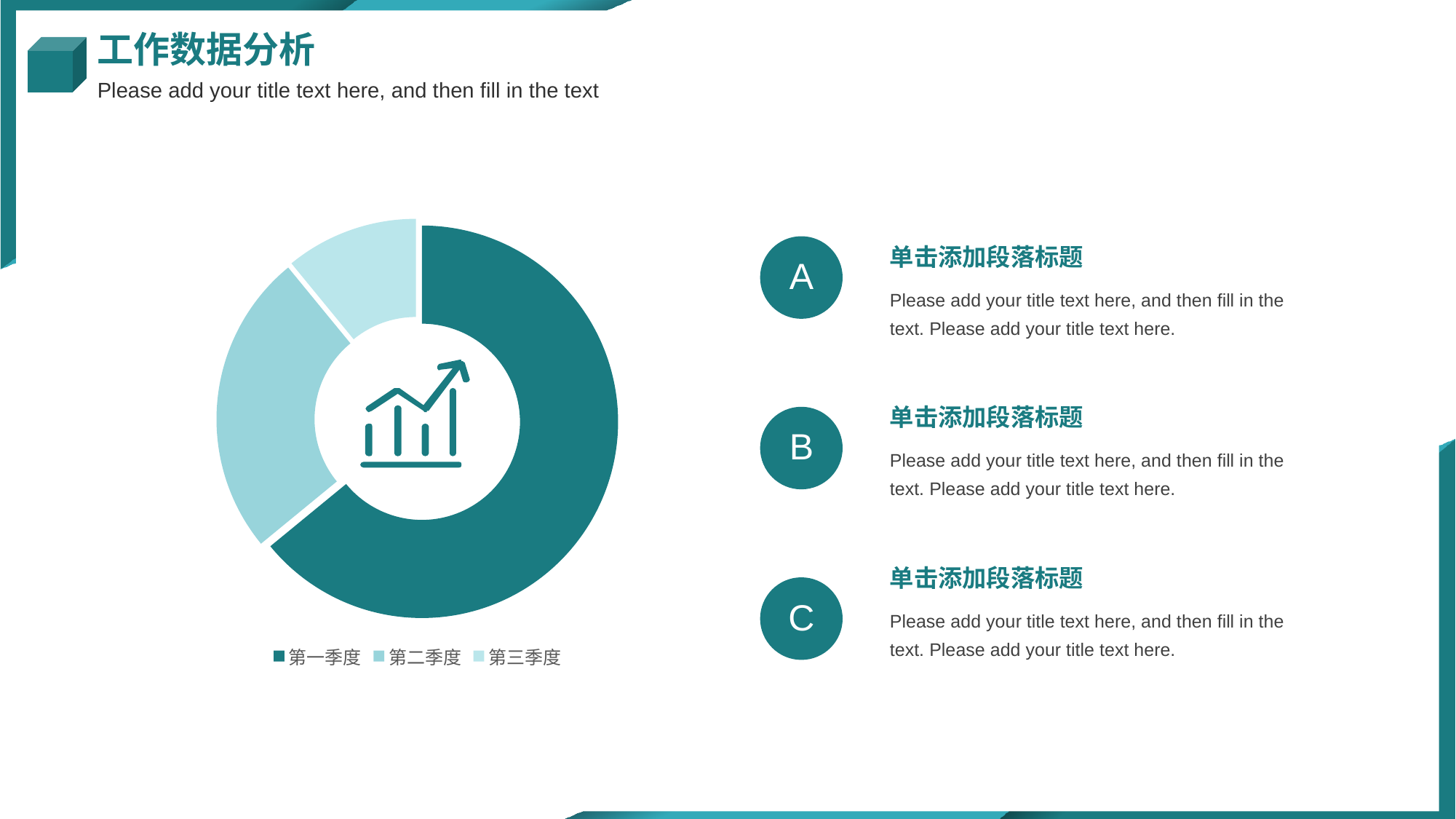

工作数据分析
Please add your title text here, and then fill in the text

### Chart

| Category | 列1 |
|---|---|
| 第一季度 | 8.2 |
| 第二季度 | 3.2 |
| 第三季度 | 1.4 |
A
单击添加段落标题
Please add your title text here, and then fill in the text. Please add your title text here.

单击添加段落标题
B
Please add your title text here, and then fill in the text. Please add your title text here.
单击添加段落标题
C
Please add your title text here, and then fill in the text. Please add your title text here.